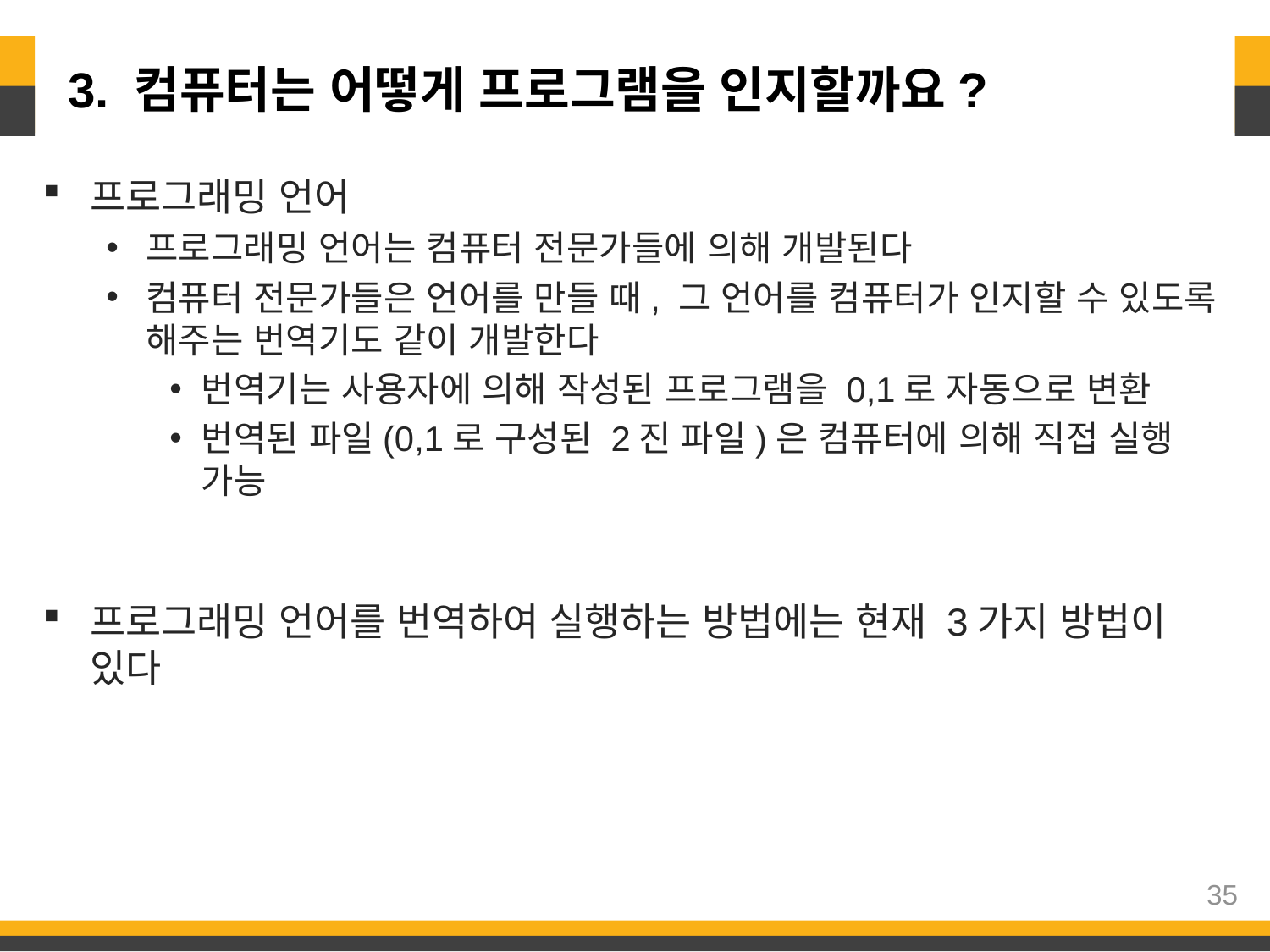

# 3. 컴퓨터는 어떻게 프로그램을 인지할까요?
프로그래밍 언어
프로그래밍 언어는 컴퓨터 전문가들에 의해 개발된다
컴퓨터 전문가들은 언어를 만들 때, 그 언어를 컴퓨터가 인지할 수 있도록 해주는 번역기도 같이 개발한다
번역기는 사용자에 의해 작성된 프로그램을 0,1로 자동으로 변환
번역된 파일(0,1로 구성된 2진 파일)은 컴퓨터에 의해 직접 실행 가능

프로그래밍 언어를 번역하여 실행하는 방법에는 현재 3가지 방법이 있다

35